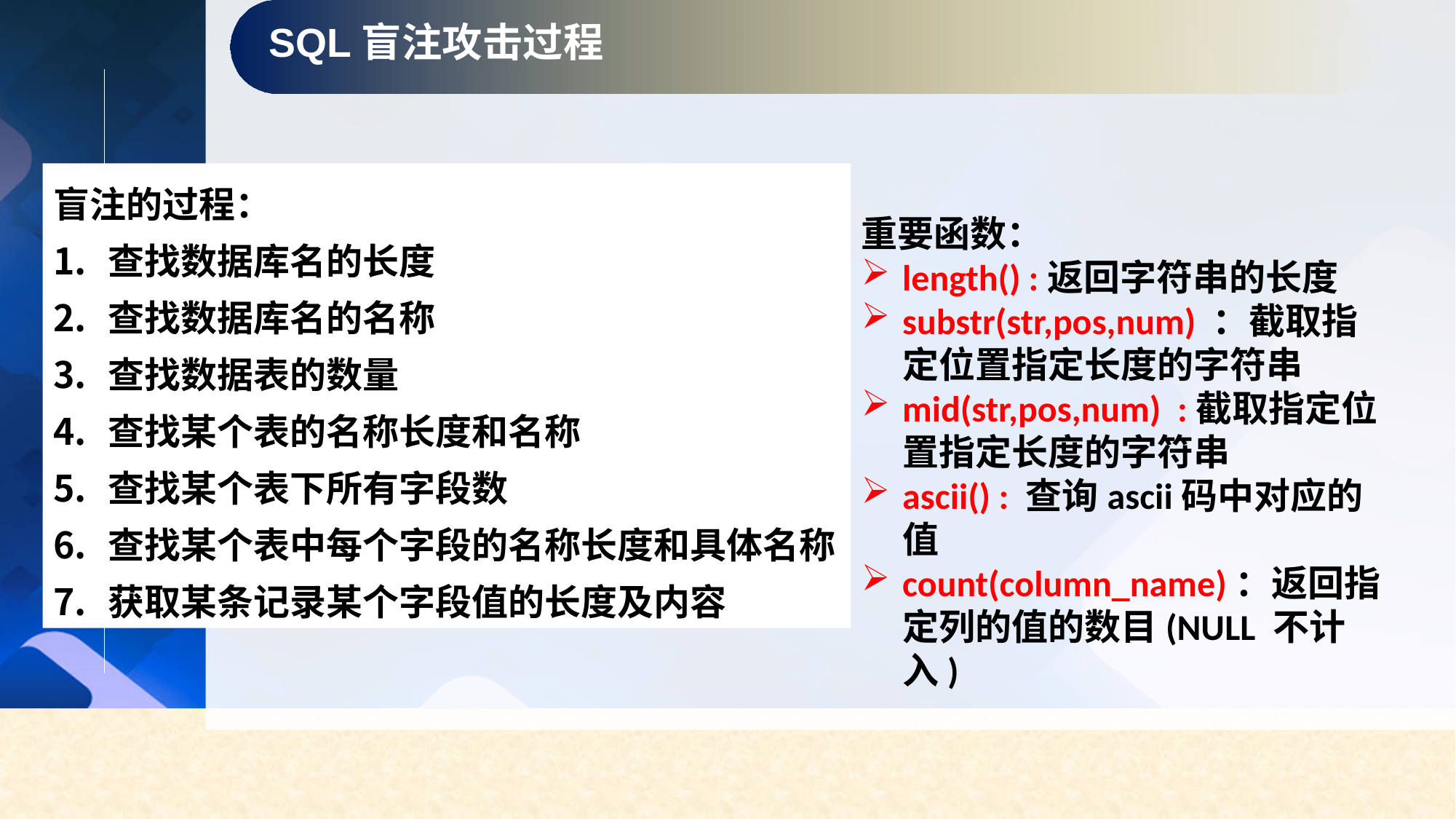

SQL盲注攻击过程
盲注的过程：
查找数据库名的长度
查找数据库名的名称
查找数据表的数量
查找某个表的名称长度和名称
查找某个表下所有字段数
查找某个表中每个字段的名称长度和具体名称
获取某条记录某个字段值的长度及内容
重要函数：
length() :返回字符串的长度
substr(str,pos,num) ：截取指定位置指定长度的字符串
mid(str,pos,num)  :截取指定位置指定长度的字符串
ascii() : 查询ascii码中对应的值
count(column_name)：返回指定列的值的数目(NULL 不计入)